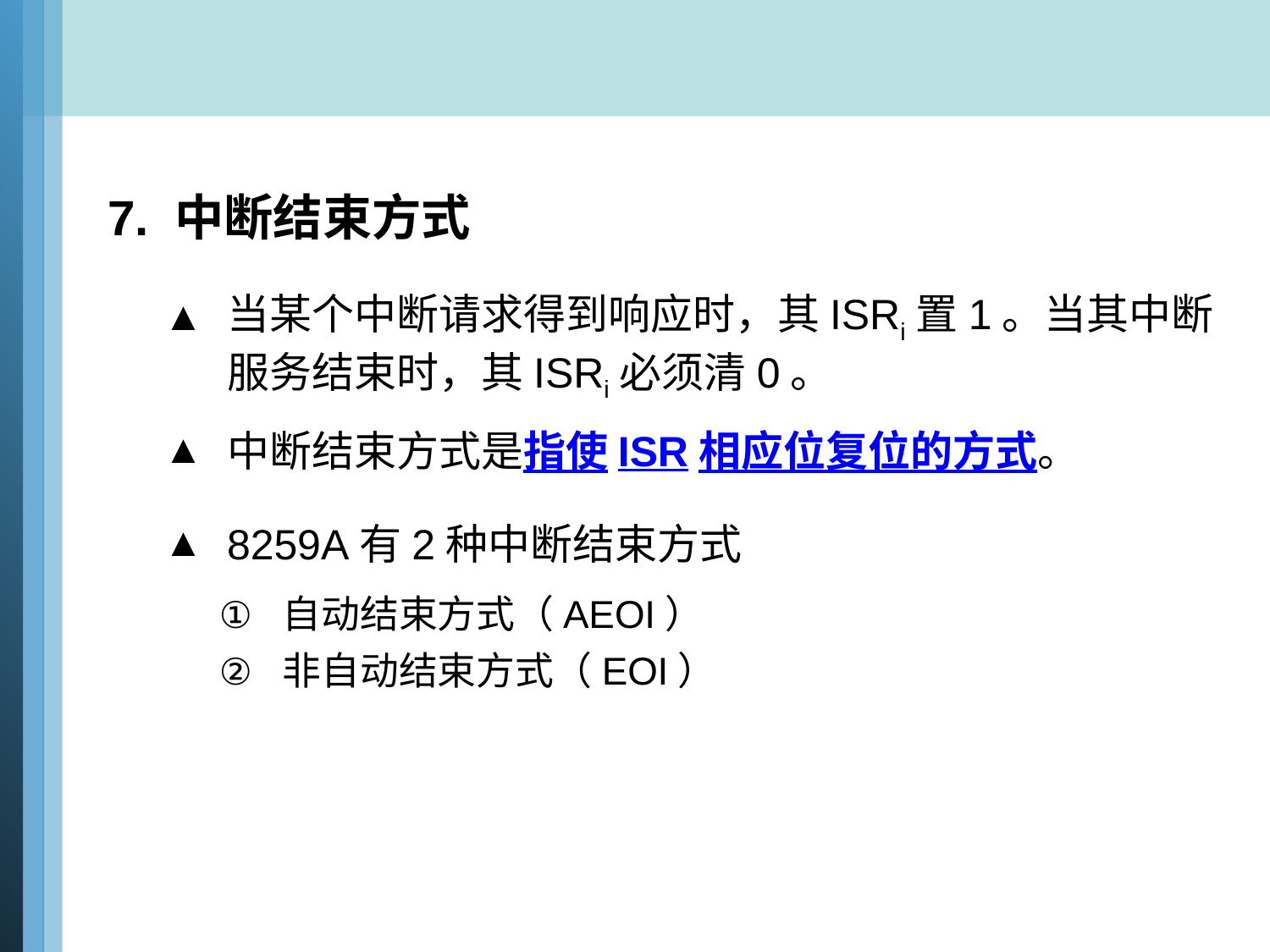

7. 中断结束方式
当某个中断请求得到响应时，其ISRi置1。当其中断服务结束时，其ISRi必须清0。
中断结束方式是指使ISR相应位复位的方式。
8259A有2种中断结束方式
自动结束方式（AEOI）
非自动结束方式（EOI）

107